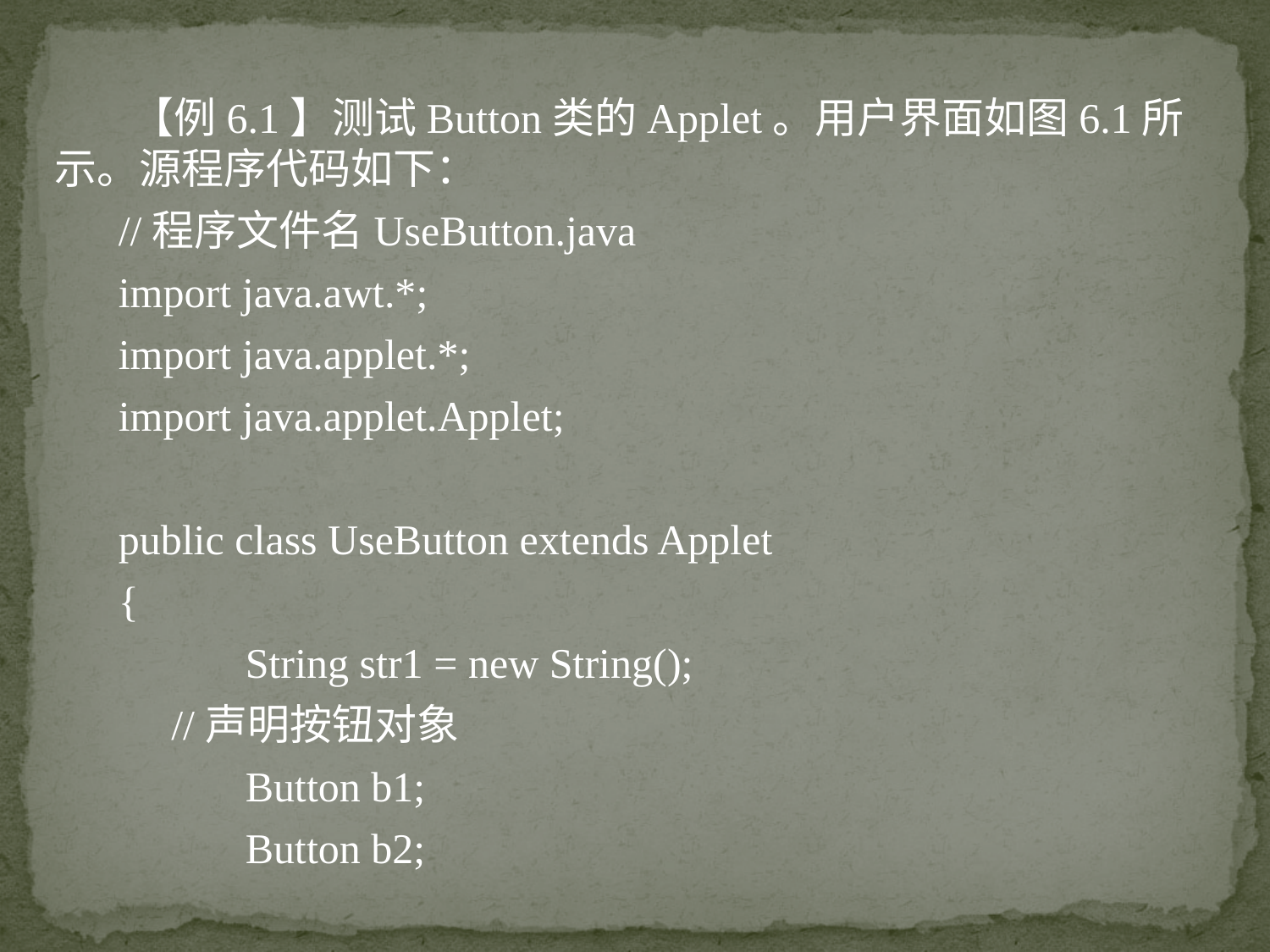

【例6.1】测试Button类的Applet。用户界面如图6.1所示。源程序代码如下：
//程序文件名UseButton.java
import java.awt.*;
import java.applet.*;
import java.applet.Applet;

public class UseButton extends Applet
{
	String str1 = new String();
     //声明按钮对象
	Button b1;
	Button b2;